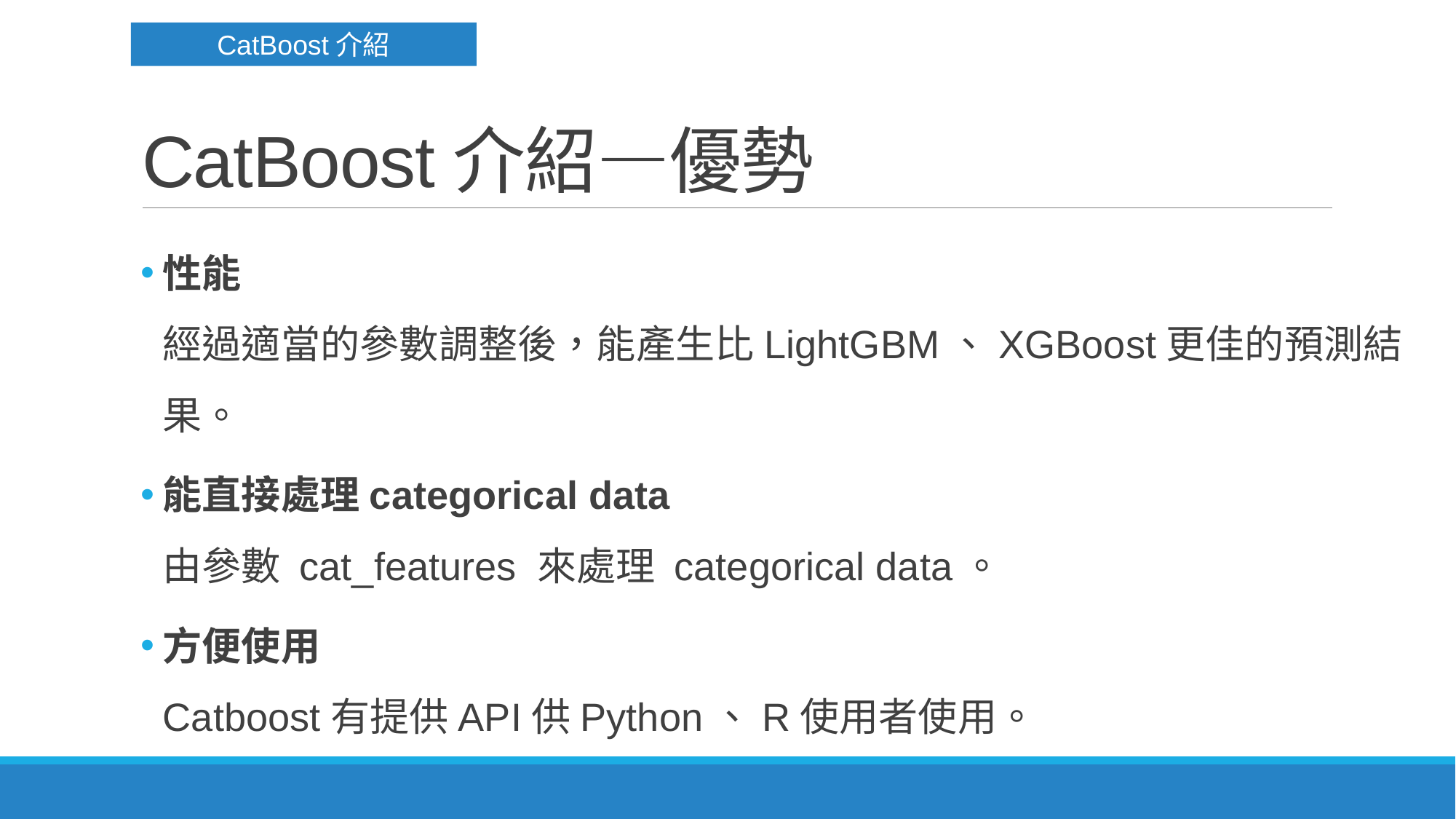

CatBoost介紹
# CatBoost介紹—優勢
性能
經過適當的參數調整後，能產生比LightGBM、XGBoost更佳的預測結果。
能直接處理categorical data
由參數 cat_features 來處理 categorical data。
方便使用
Catboost有提供API供Python、R使用者使用。